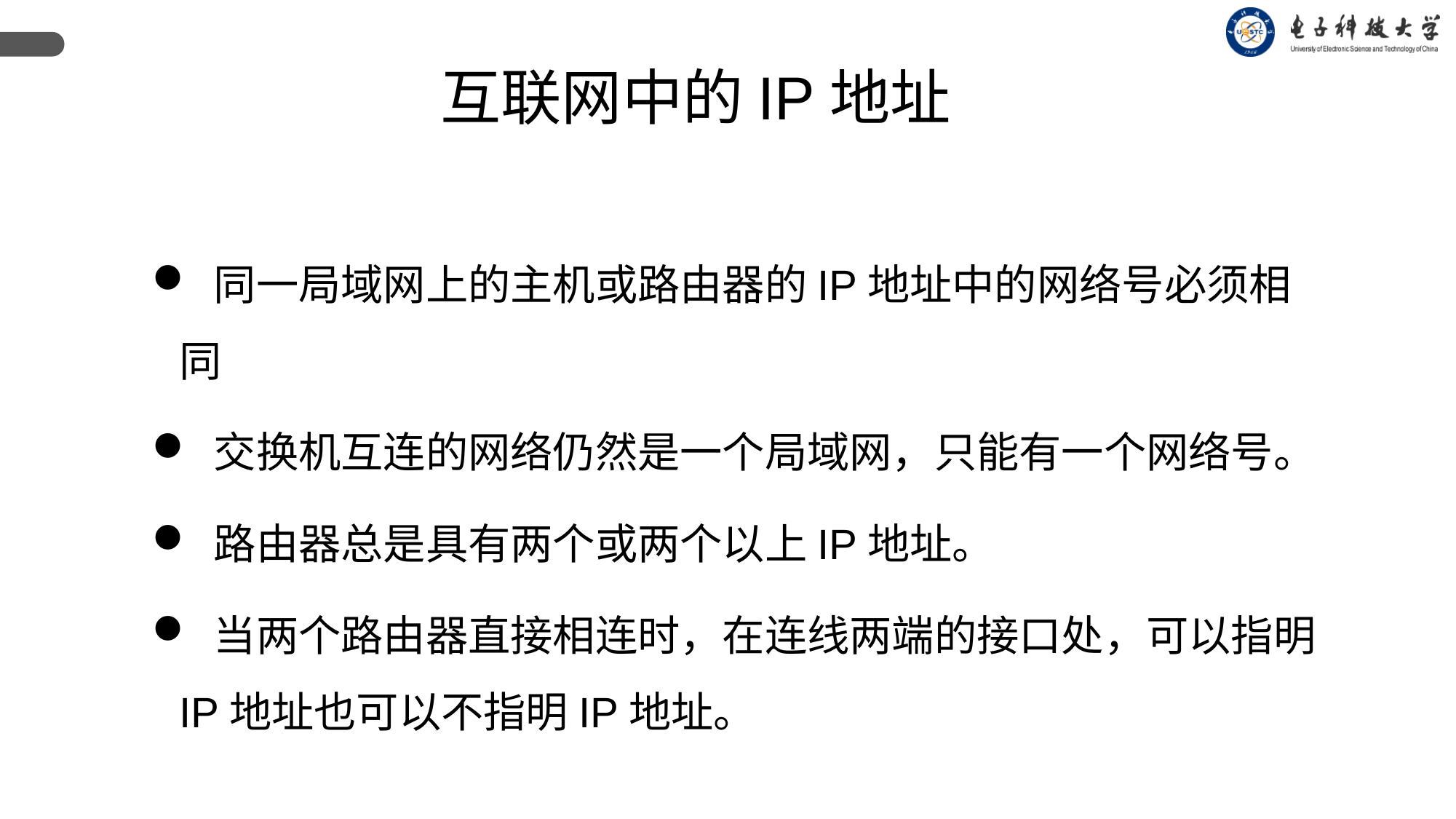

互联网中的IP地址
 同一局域网上的主机或路由器的IP地址中的网络号必须相同
 交换机互连的网络仍然是一个局域网，只能有一个网络号。
 路由器总是具有两个或两个以上IP地址。
 当两个路由器直接相连时，在连线两端的接口处，可以指明IP地址也可以不指明IP地址。